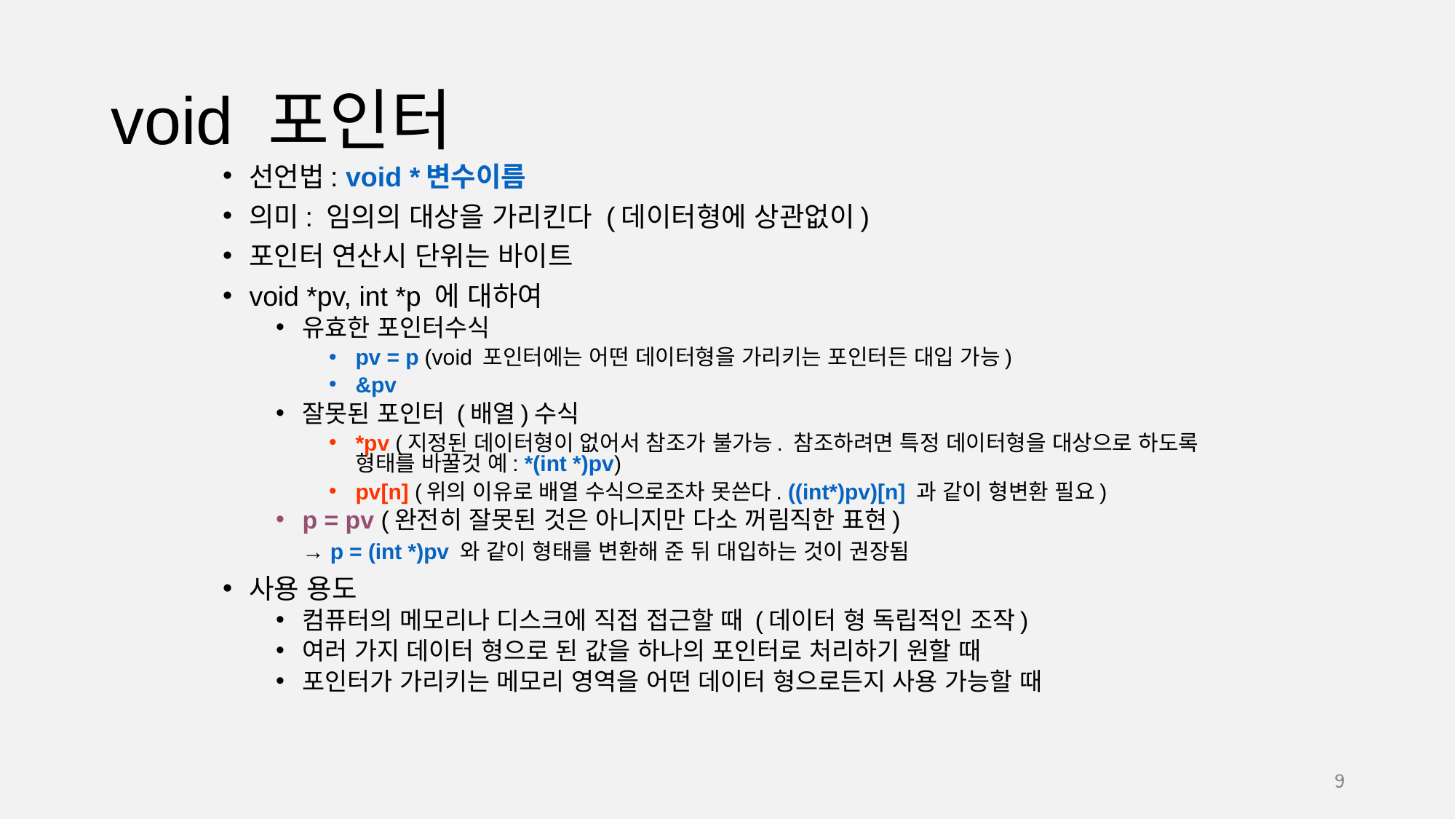

# void 포인터
선언법: void *변수이름
의미: 임의의 대상을 가리킨다 (데이터형에 상관없이)
포인터 연산시 단위는 바이트
void *pv, int *p 에 대하여
유효한 포인터수식
pv = p (void 포인터에는 어떤 데이터형을 가리키는 포인터든 대입 가능)
&pv
잘못된 포인터 (배열)수식
*pv (지정된 데이터형이 없어서 참조가 불가능. 참조하려면 특정 데이터형을 대상으로 하도록 형태를 바꿀것 예: *(int *)pv)
pv[n] (위의 이유로 배열 수식으로조차 못쓴다. ((int*)pv)[n] 과 같이 형변환 필요)
p = pv (완전히 잘못된 것은 아니지만 다소 꺼림직한 표현)
	→ p = (int *)pv 와 같이 형태를 변환해 준 뒤 대입하는 것이 권장됨
사용 용도
컴퓨터의 메모리나 디스크에 직접 접근할 때 (데이터 형 독립적인 조작)
여러 가지 데이터 형으로 된 값을 하나의 포인터로 처리하기 원할 때
포인터가 가리키는 메모리 영역을 어떤 데이터 형으로든지 사용 가능할 때
9